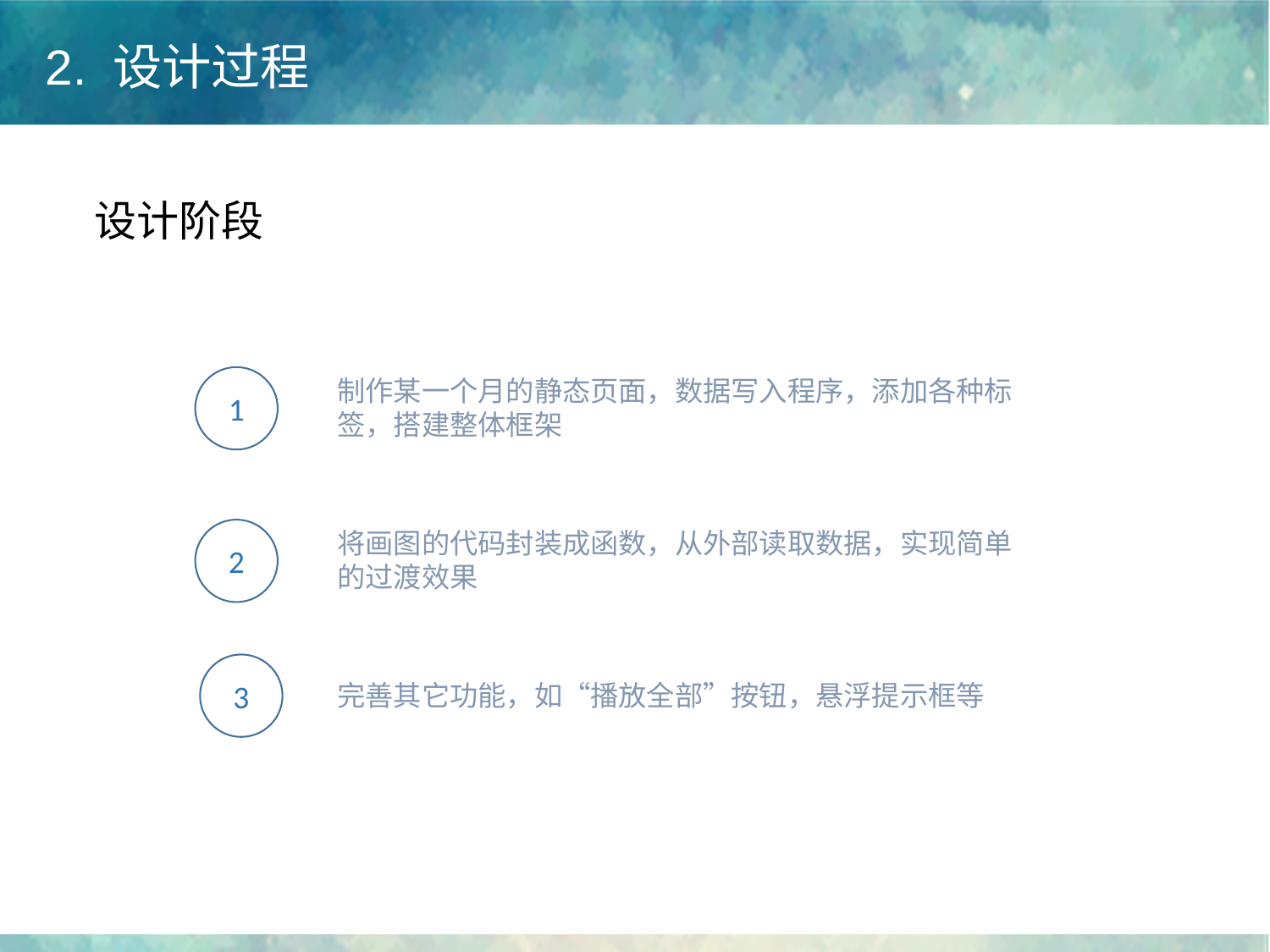

2. 设计过程
设计阶段
1
制作某一个月的静态页面，数据写入程序，添加各种标签，搭建整体框架
2
将画图的代码封装成函数，从外部读取数据，实现简单的过渡效果
3
完善其它功能，如“播放全部”按钮，悬浮提示框等